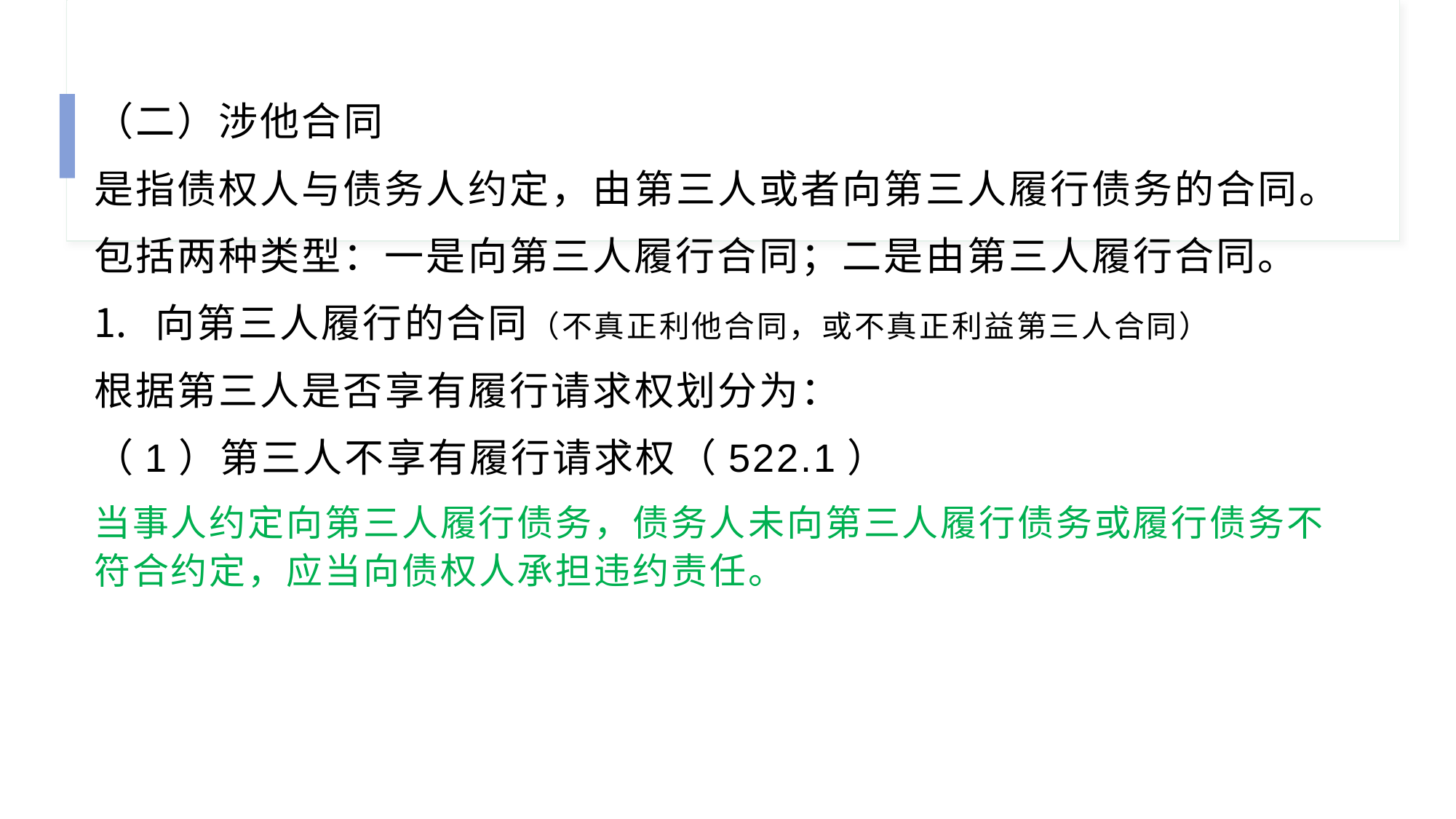

（二）涉他合同
是指债权人与债务人约定，由第三人或者向第三人履行债务的合同。
包括两种类型：一是向第三人履行合同；二是由第三人履行合同。
向第三人履行的合同（不真正利他合同，或不真正利益第三人合同）
根据第三人是否享有履行请求权划分为：
（1）第三人不享有履行请求权（522.1）
当事人约定向第三人履行债务，债务人未向第三人履行债务或履行债务不符合约定，应当向债权人承担违约责任。